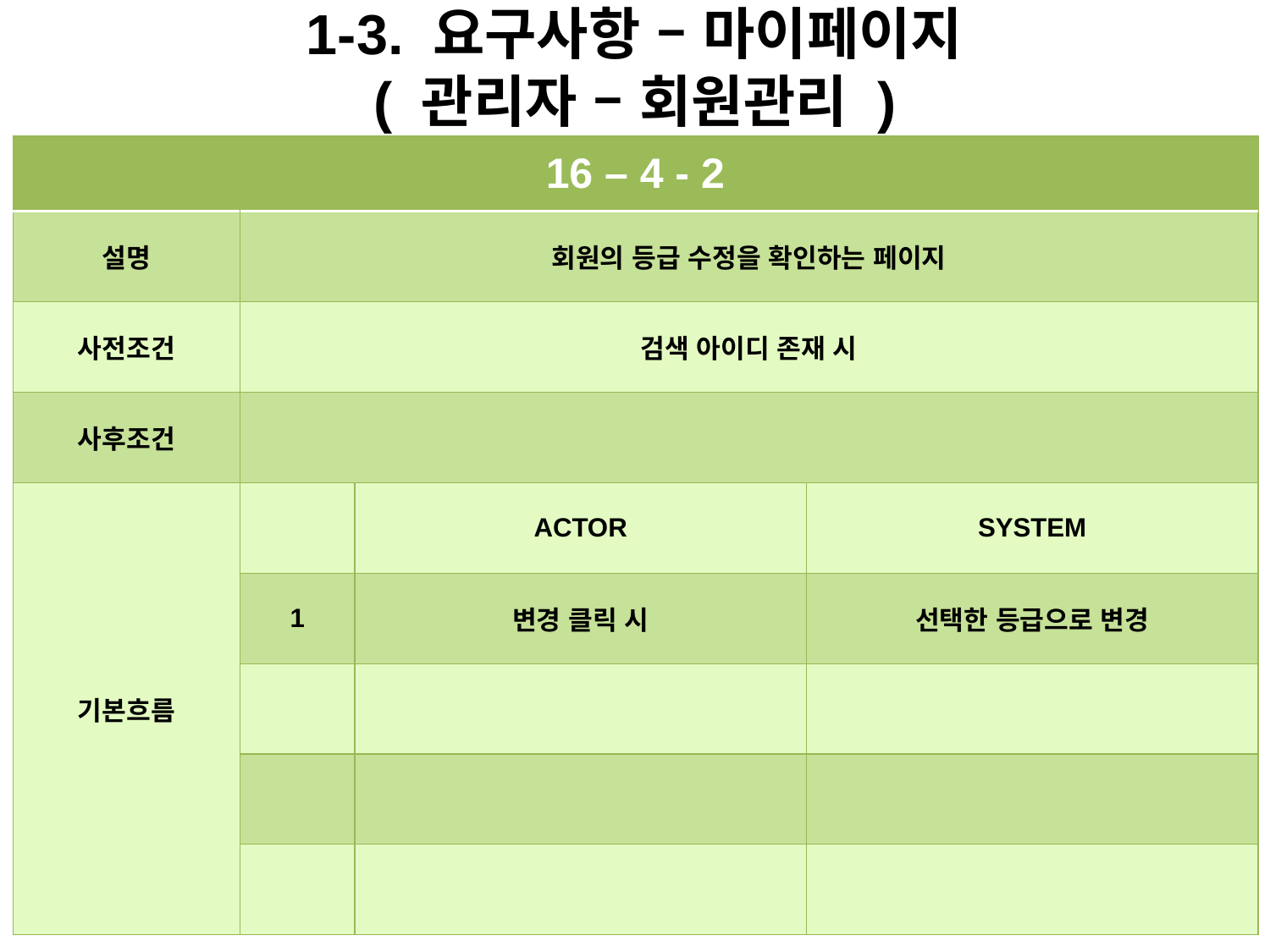

# 1-3. 요구사항 – 마이페이지 ( 관리자 – 회원관리 )
| 16 – 4 - 2 |  |  |  |
| --- | --- | --- | --- |
| 설명 | 회원의 등급 수정을 확인하는 페이지 |  |  |
| 사전조건 | 검색 아이디 존재 시 |  |  |
| 사후조건 |  |  |  |
| 기본흐름 |  | ACTOR | SYSTEM |
|  | 1 | 변경 클릭 시 | 선택한 등급으로 변경 |
|  |  |  |  |
|  |  |  |  |
|  |  |  |  |